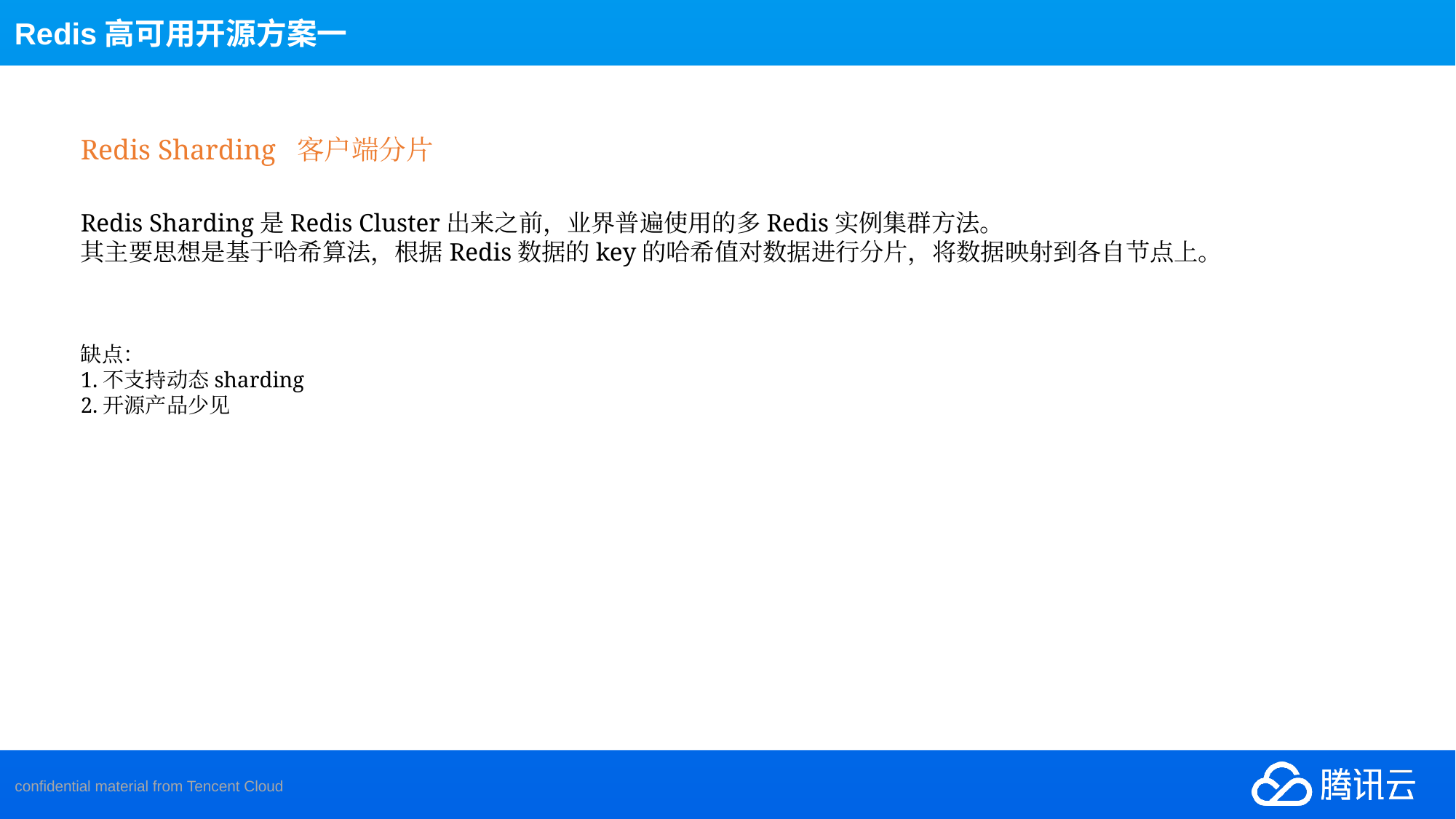

Redis高可用开源方案一
Redis Sharding  客户端分片

Redis Sharding是Redis Cluster出来之前，业界普遍使用的多Redis实例集群方法。
其主要思想是基于哈希算法，根据Redis数据的key的哈希值对数据进行分片，将数据映射到各自节点上。
缺点：
1.不支持动态sharding
2.开源产品少见